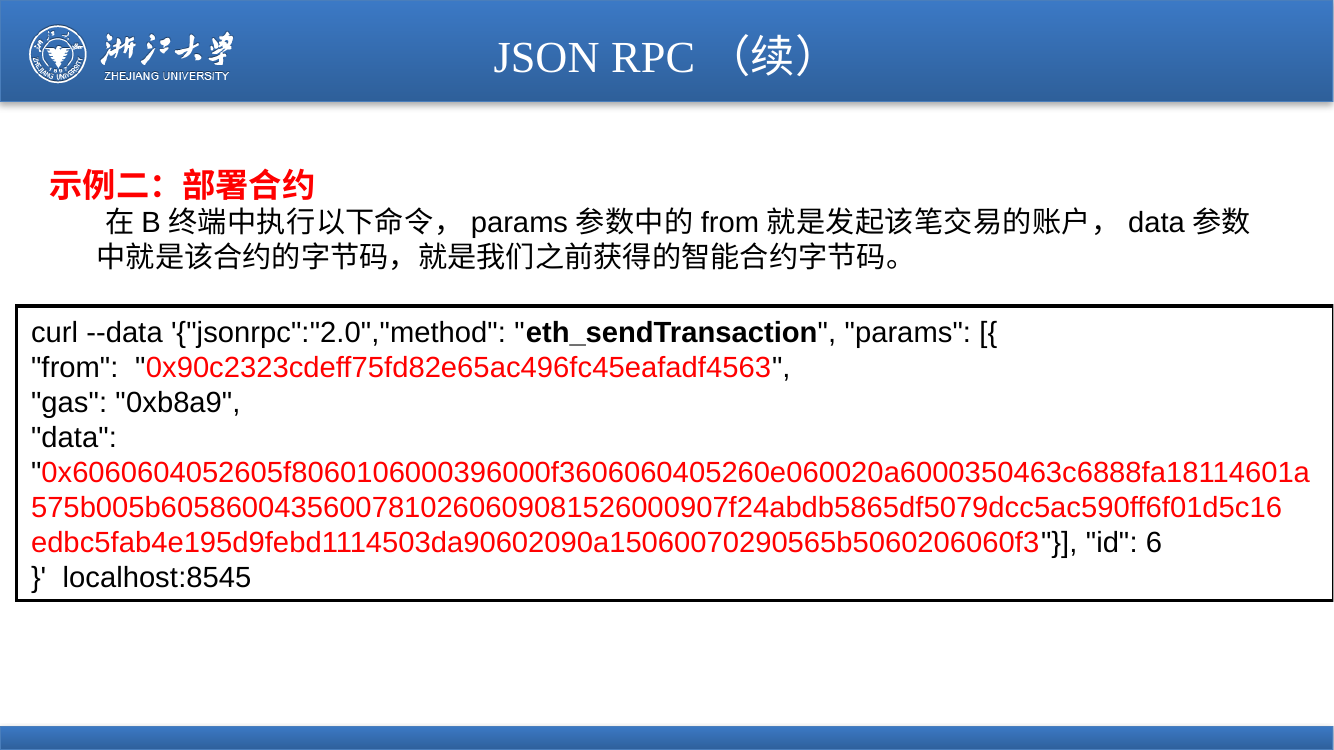

# JSON RPC（续）
示例二：部署合约
       在B终端中执行以下命令，params参数中的from就是发起该笔交易的账户，data参数中就是该合约的字节码，就是我们之前获得的智能合约字节码。
curl --data '{"jsonrpc":"2.0","method": "eth_sendTransaction", "params": [{
"from":  "0x90c2323cdeff75fd82e65ac496fc45eafadf4563",
"gas": "0xb8a9",
"data":
"0x6060604052605f8060106000396000f3606060405260e060020a6000350463c6888fa18114601a575b005b60586004356007810260609081526000907f24abdb5865df5079dcc5ac590ff6f01d5c16 edbc5fab4e195d9febd1114503da90602090a15060070290565b5060206060f3"}], "id": 6
}'  localhost:8545